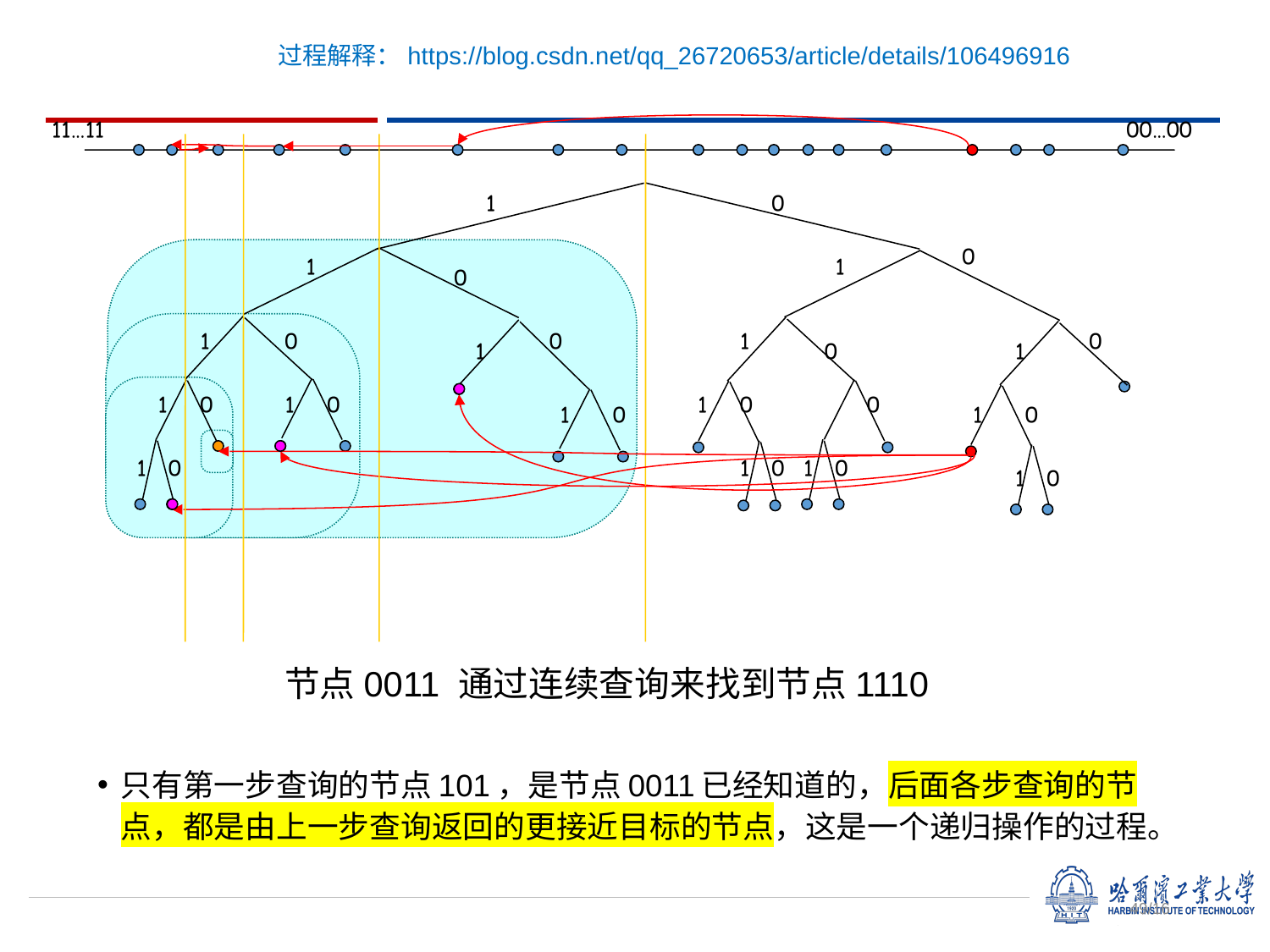

过程解释：https://blog.csdn.net/qq_26720653/article/details/106496916
11…11
00…00

1
0
0

1
1
0

1
0
0
1
0
1
0
1

1
0
1
0
1
0
0
1
0
1
0

1
0
1
0
1
0
1
0

节点0011 通过连续查询来找到节点1110
只有第一步查询的节点101，是节点0011已经知道的，后面各步查询的节点，都是由上一步查询返回的更接近目标的节点，这是一个递归操作的过程。
49/16